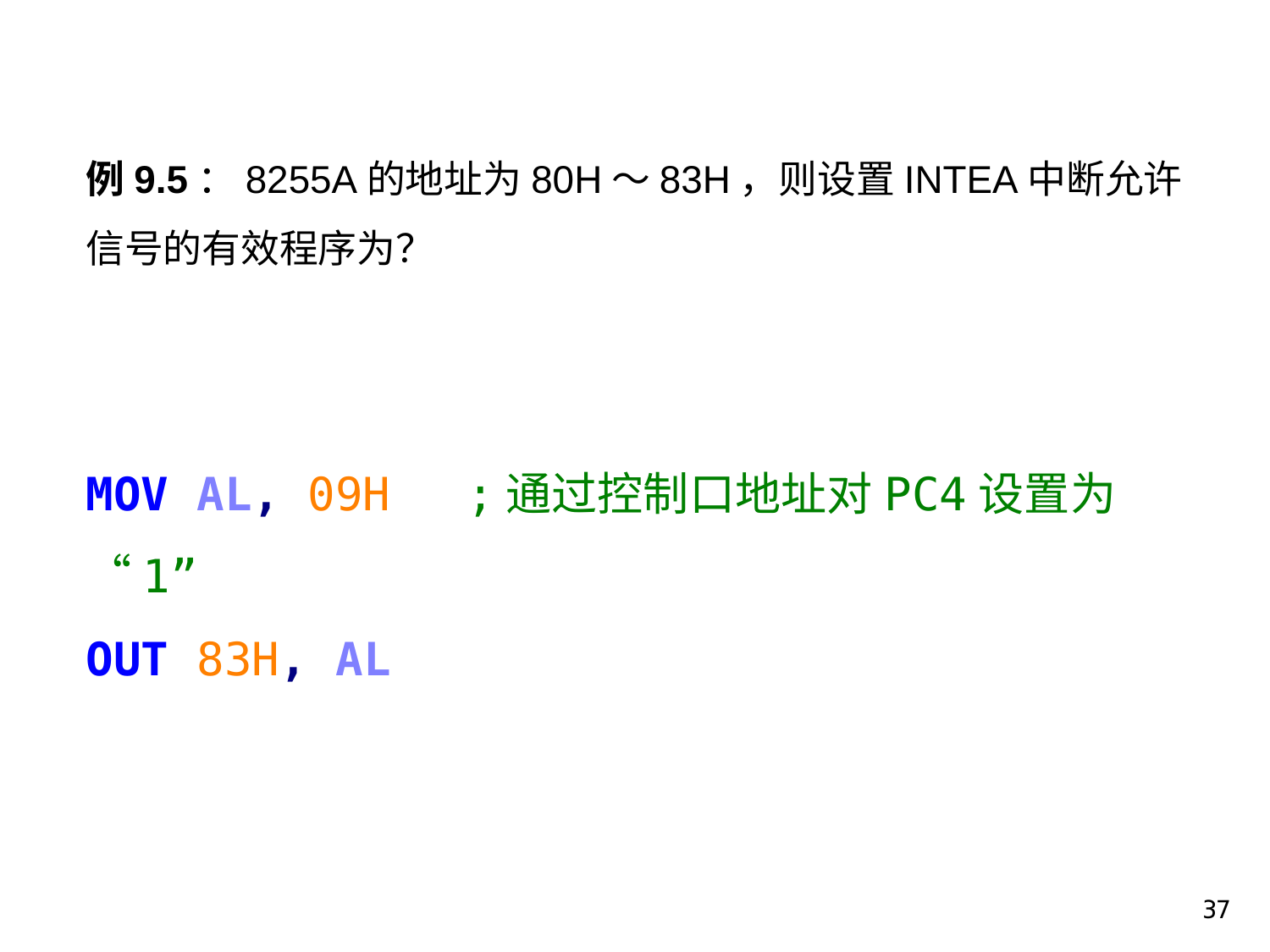

例9.5：8255A的地址为80H～83H，则设置INTEA中断允许信号的有效程序为？
MOV AL, 09H	;通过控制口地址对PC4设置为“1”
OUT 83H, AL
37